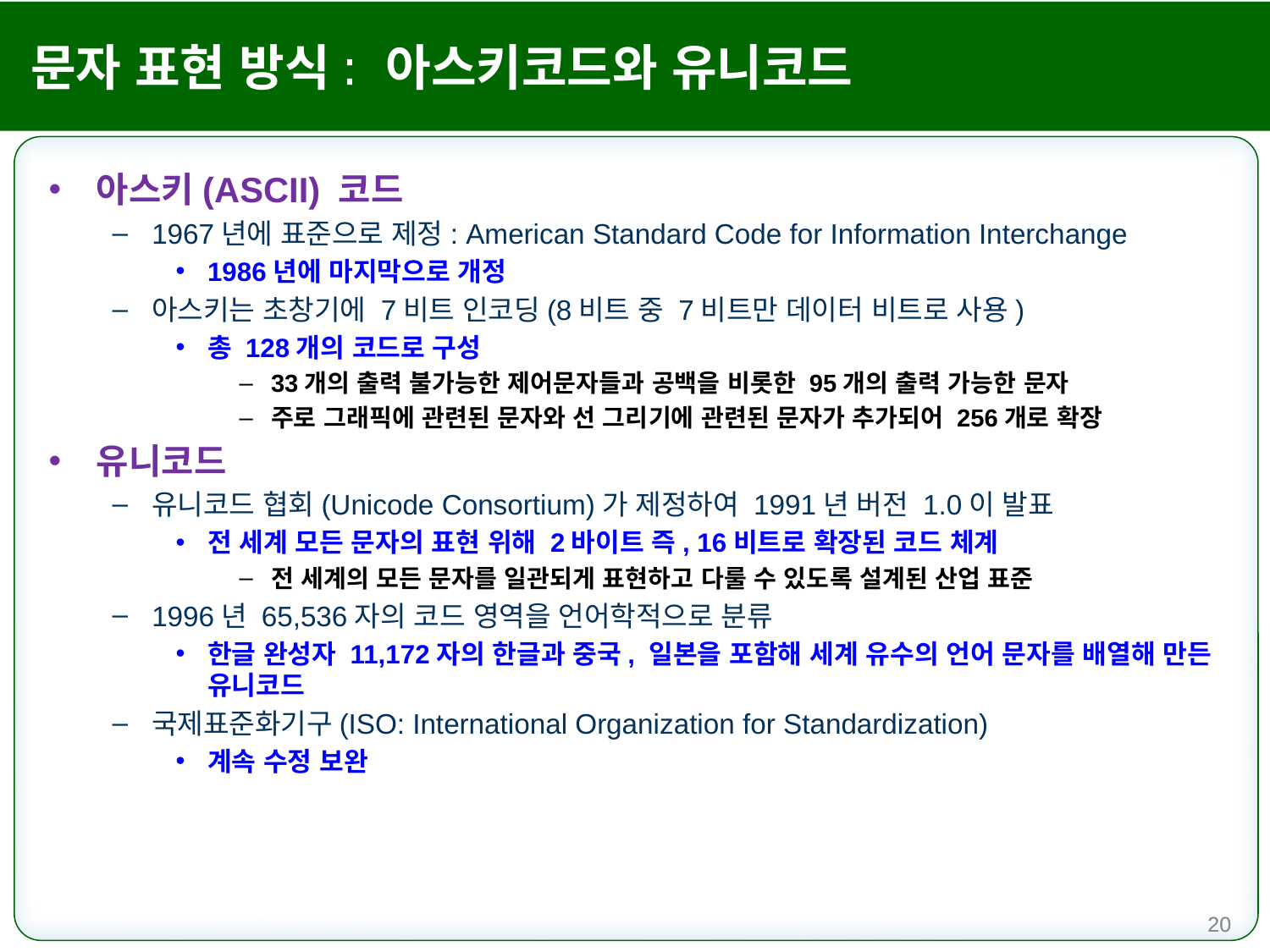

# 문자 표현 방식: 아스키코드와 유니코드
아스키(ASCII) 코드
1967년에 표준으로 제정: American Standard Code for Information Interchange
1986년에 마지막으로 개정
아스키는 초창기에 7비트 인코딩(8비트 중 7비트만 데이터 비트로 사용)
총 128개의 코드로 구성
33개의 출력 불가능한 제어문자들과 공백을 비롯한 95개의 출력 가능한 문자
주로 그래픽에 관련된 문자와 선 그리기에 관련된 문자가 추가되어 256개로 확장
유니코드
유니코드 협회(Unicode Consortium)가 제정하여 1991년 버전 1.0이 발표
전 세계 모든 문자의 표현 위해 2바이트 즉, 16비트로 확장된 코드 체계
전 세계의 모든 문자를 일관되게 표현하고 다룰 수 있도록 설계된 산업 표준
1996년 65,536자의 코드 영역을 언어학적으로 분류
한글 완성자 11,172자의 한글과 중국, 일본을 포함해 세계 유수의 언어 문자를 배열해 만든 유니코드
국제표준화기구(ISO: International Organization for Standardization)
계속 수정 보완

20